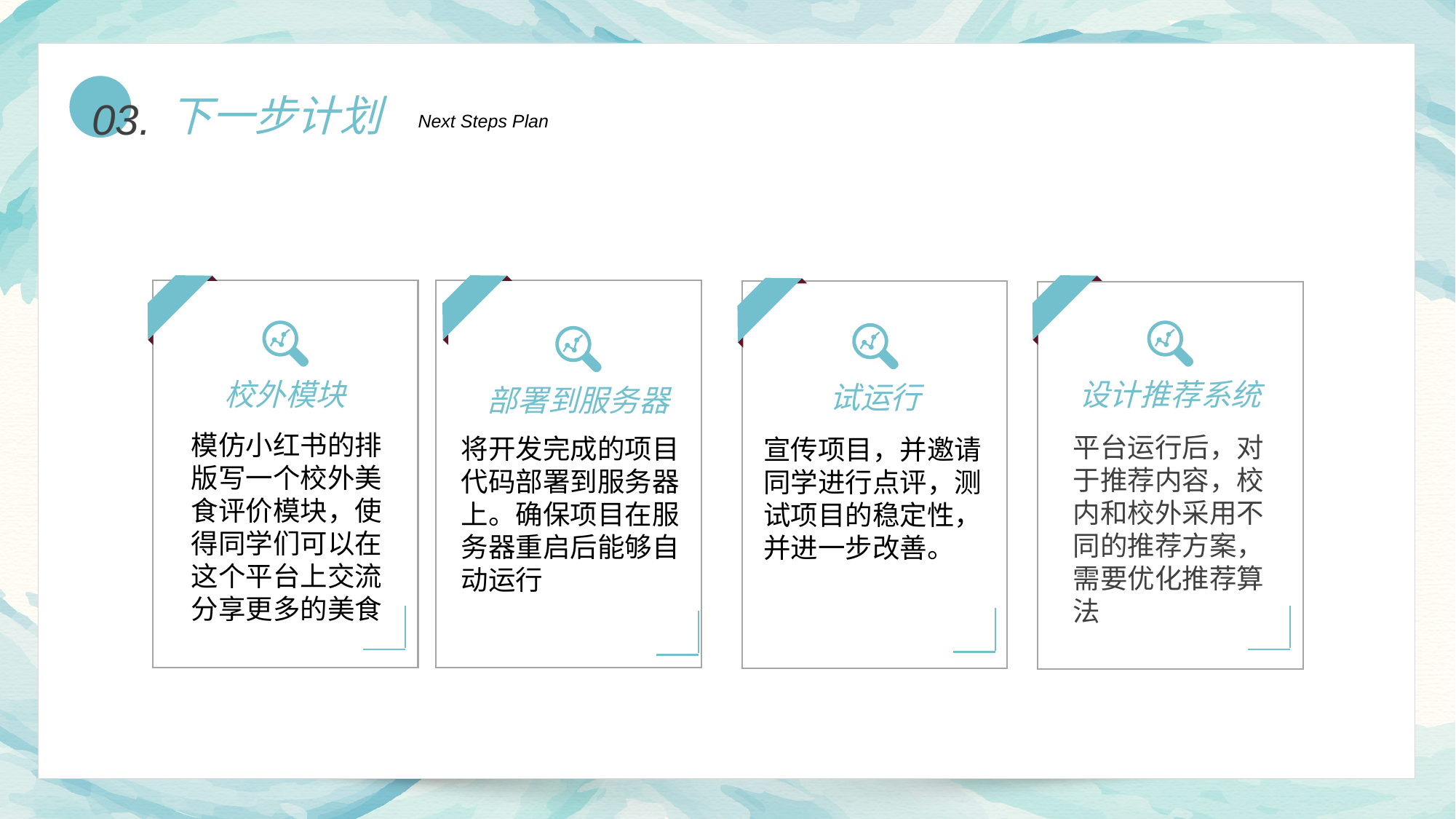

03.
下一步计划
Next Steps Plan

校外模块

设计推荐系统

科大对

试运行

部署到服务器

模仿小红书的排版写一个校外美食评价模块，使得同学们可以在这个平台上交流分享更多的美食
平台运行后，对于推荐内容，校内和校外采用不同的推荐方案，需要优化推荐算法

将开发完成的项目代码部署到服务器上。确保项目在服务器重启后能够自动运行
宣传项目，并邀请同学进行点评，测试项目的稳定性，并进一步改善。